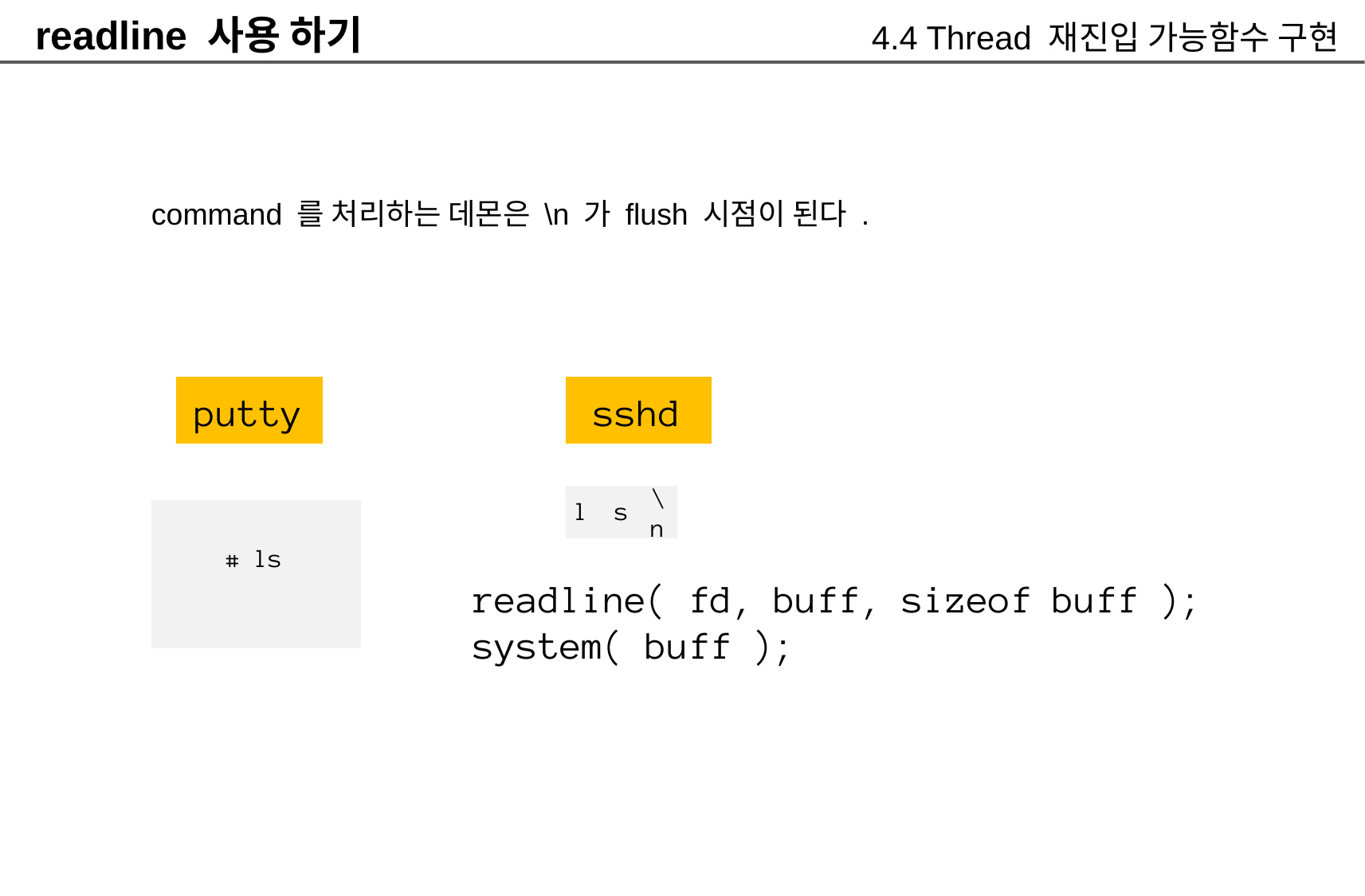

readline 사용 하기
4.4 Thread 재진입 가능함수 구현

command 를 처리하는 데몬은 \n 가 flush 시점이 된다 .

putty
sshd

\
n

l    s
#  ls
readline(  fd,  buff,  sizeof  buff  );
system(  buff  );